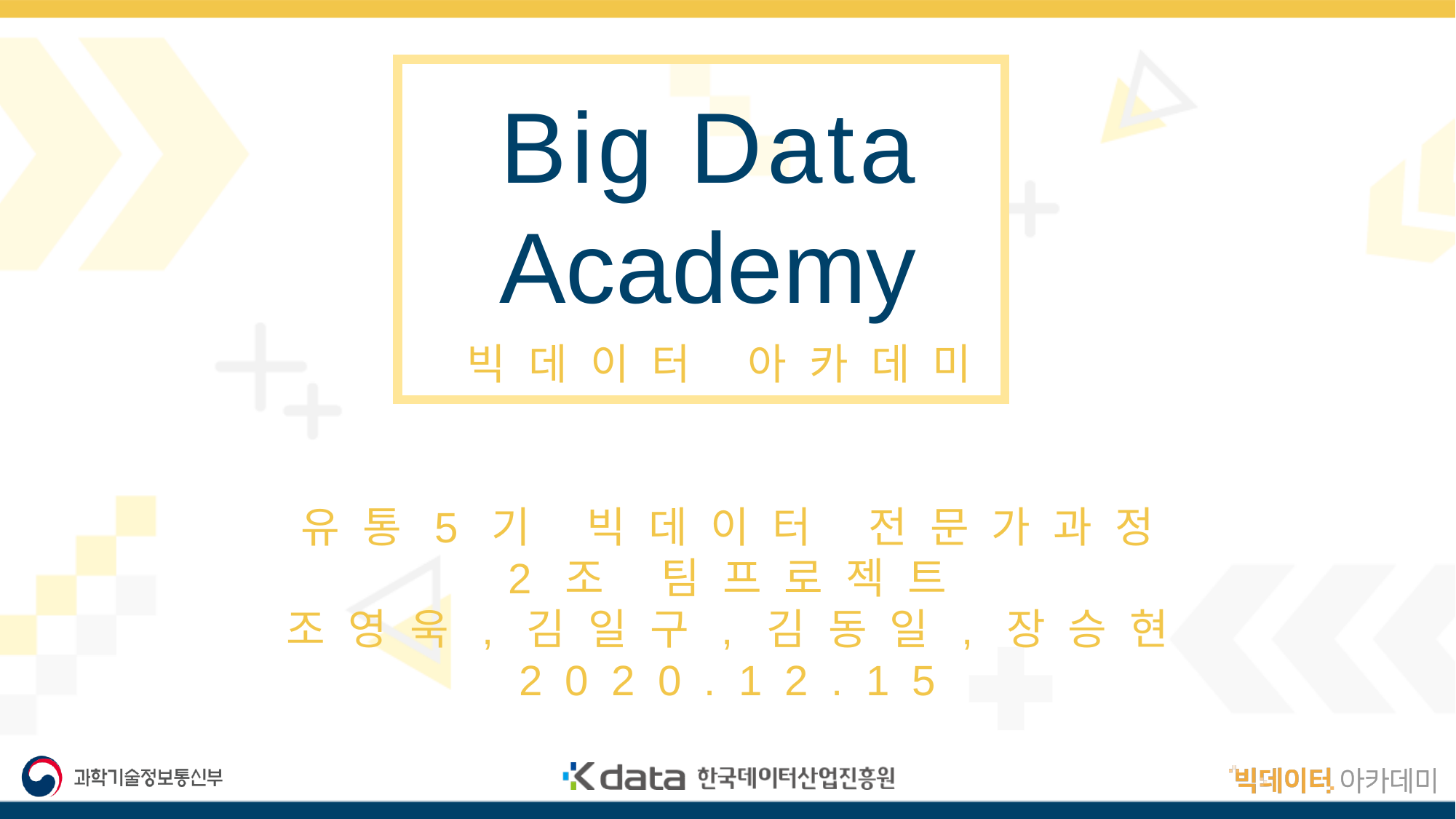

Big Data
Academy
빅데이터 아카데미
유통5기 빅데이터 전문가과정
2조 팀프로젝트
조영욱,김일구,김동일,장승현
2020.12.15